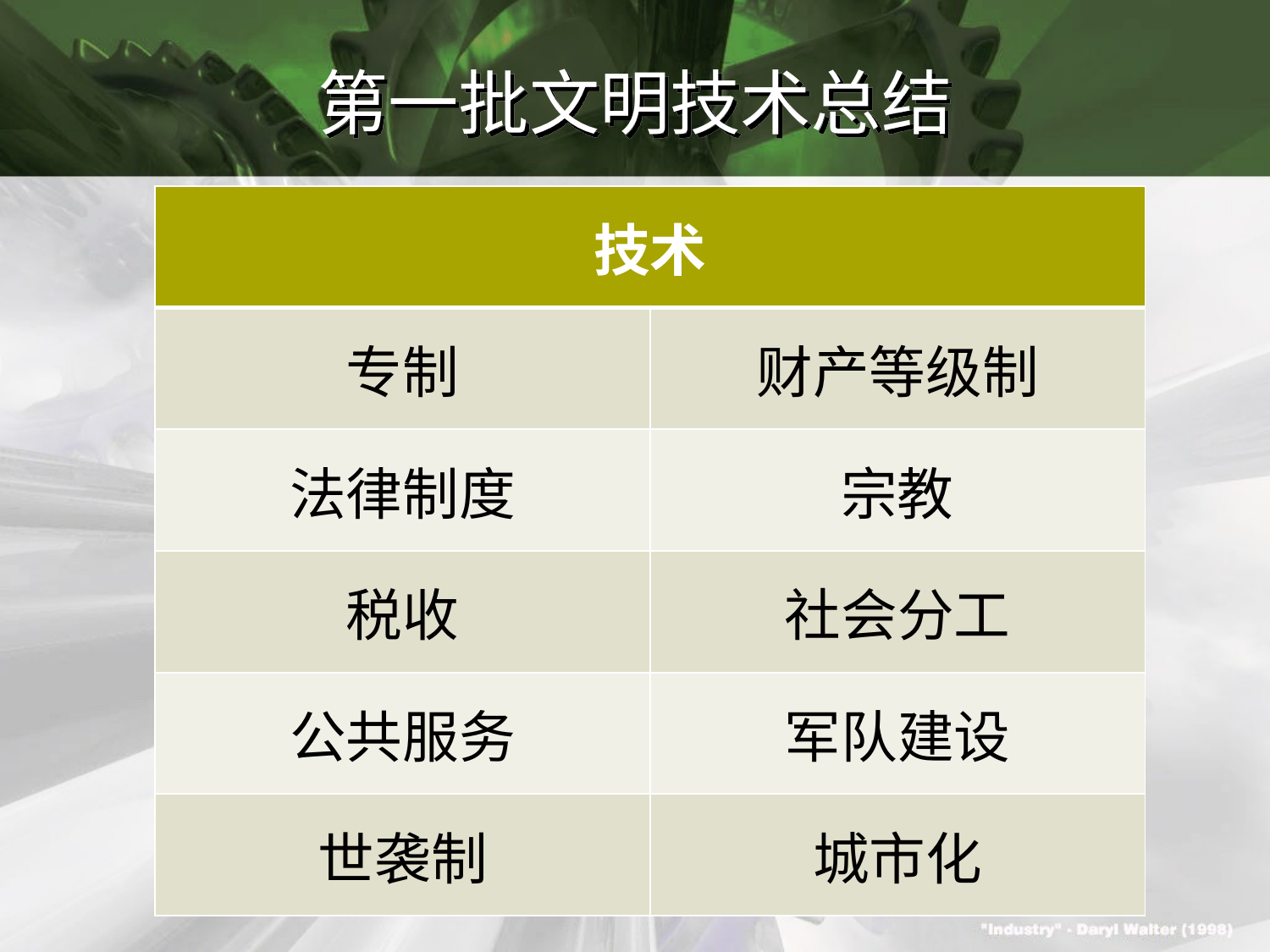

# 第一批文明技术总结
| 技术 |  |
| --- | --- |
| 专制 | 财产等级制 |
| 法律制度 | 宗教 |
| 税收 | 社会分工 |
| 公共服务 | 军队建设 |
| 世袭制 | 城市化 |